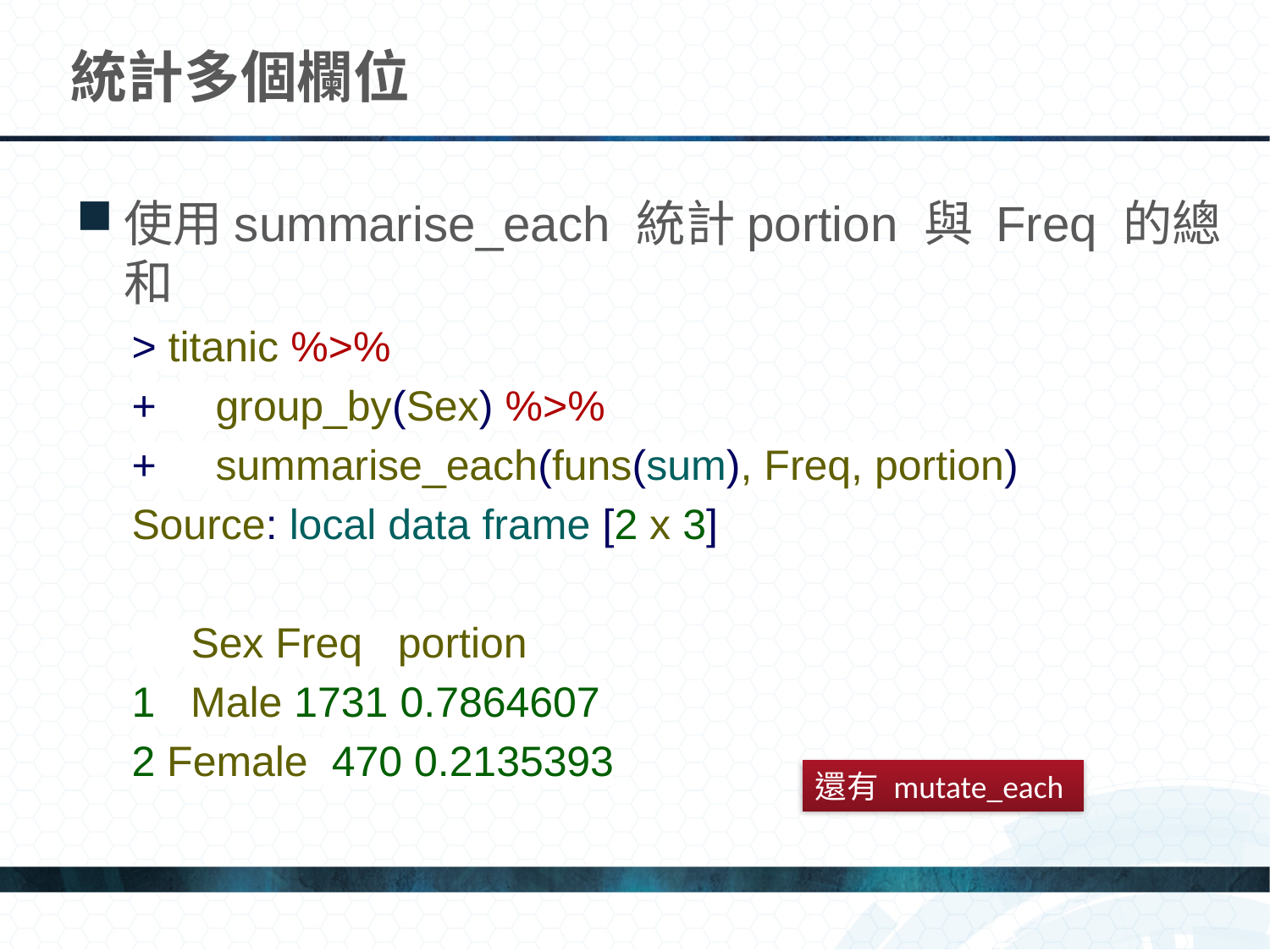

# 統計多個欄位
使用summarise_each 統計portion 與 Freq 的總和
> titanic %>%
+     group_by(Sex) %>%
+     summarise_each(funs(sum), Freq, portion)
Source: local data frame [2 x 3]

     Sex Freq   portion
1   Male 1731 0.7864607
2 Female  470 0.2135393
還有 mutate_each